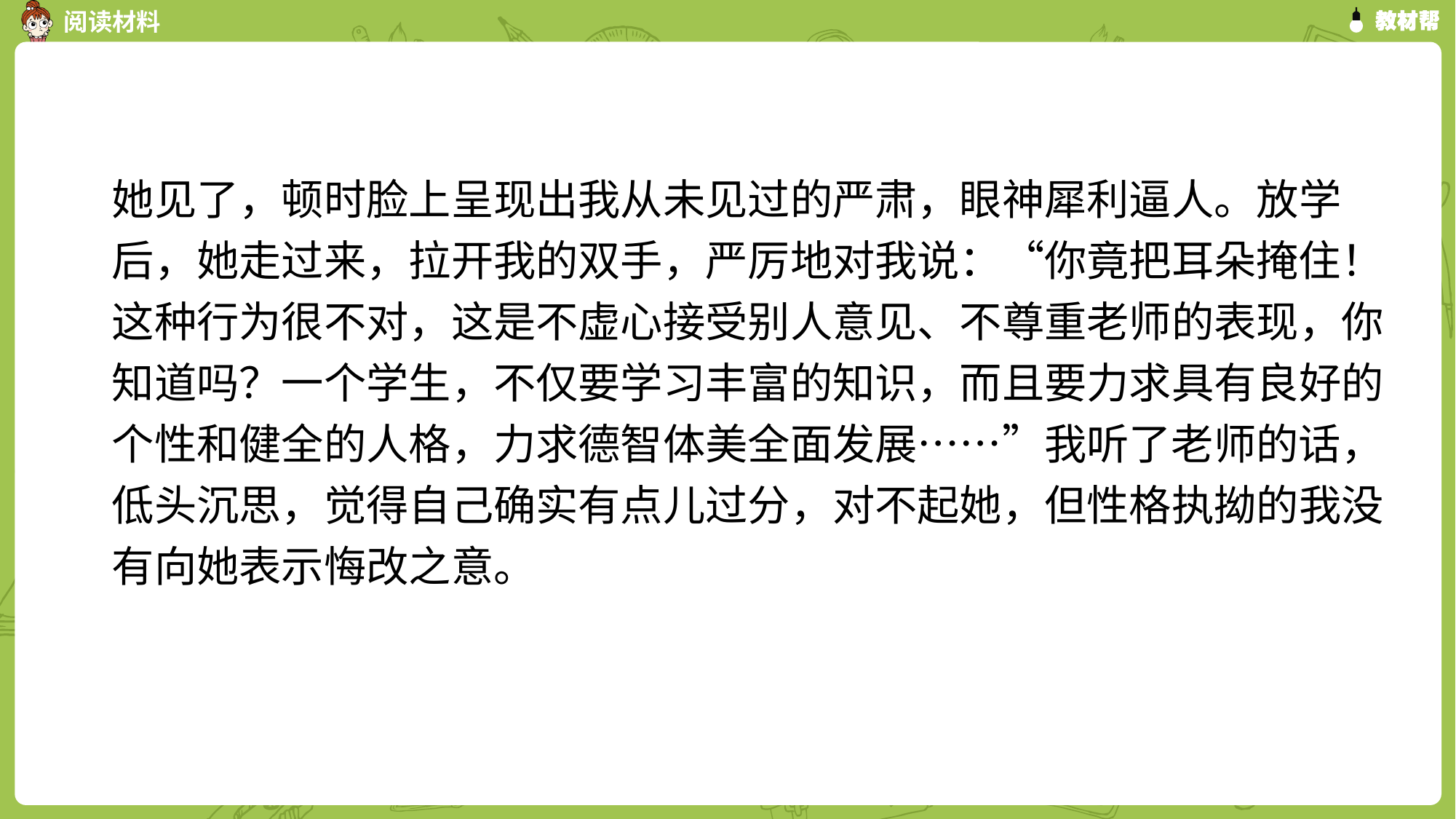

她见了，顿时脸上呈现出我从未见过的严肃，眼神犀利逼人。放学后，她走过来，拉开我的双手，严厉地对我说：“你竟把耳朵掩住！这种行为很不对，这是不虚心接受别人意见、不尊重老师的表现，你知道吗？一个学生，不仅要学习丰富的知识，而且要力求具有良好的个性和健全的人格，力求德智体美全面发展……”我听了老师的话，低头沉思，觉得自己确实有点儿过分，对不起她，但性格执拗的我没有向她表示悔改之意。